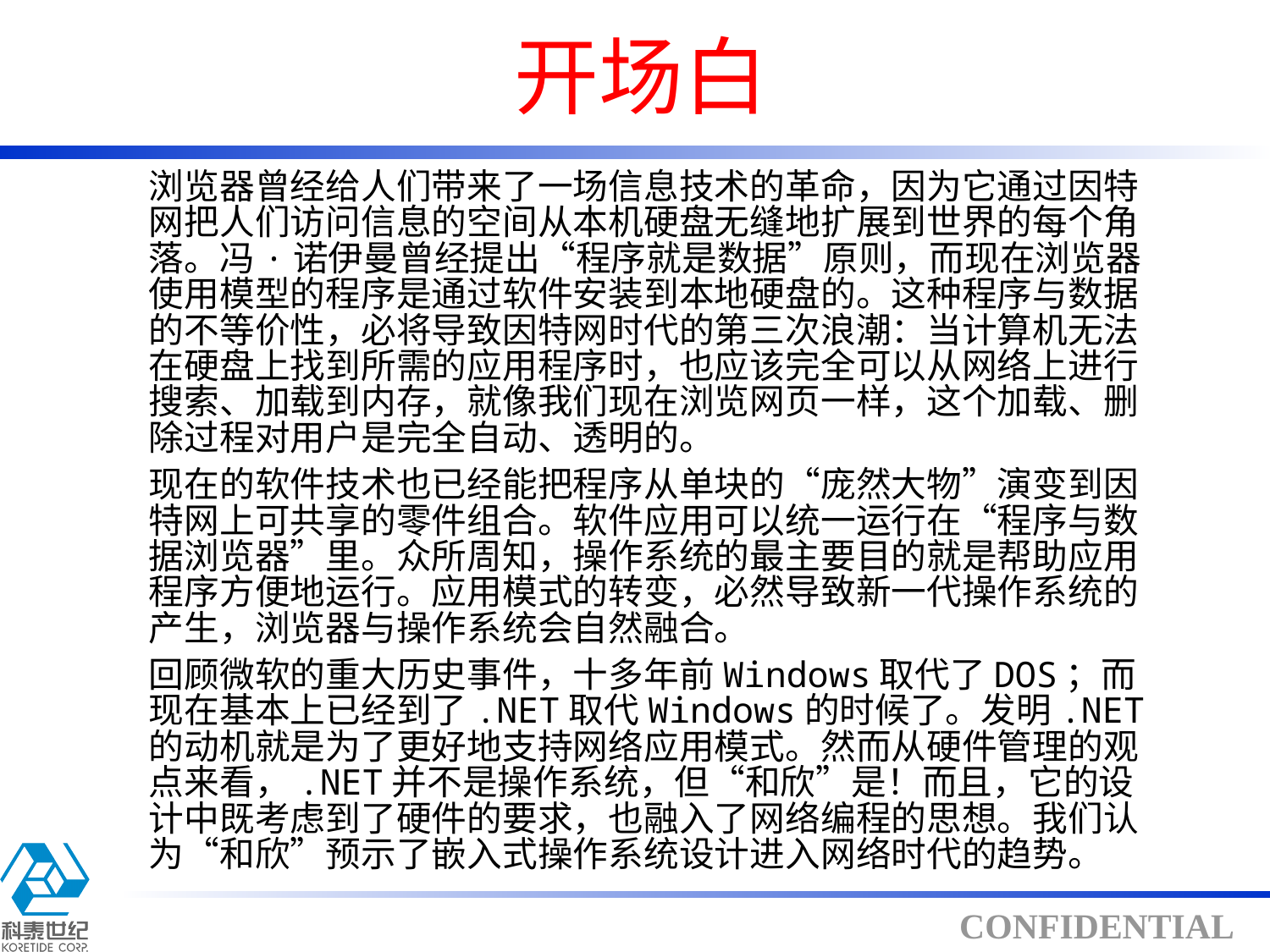

# 开场白
	浏览器曾经给人们带来了一场信息技术的革命，因为它通过因特网把人们访问信息的空间从本机硬盘无缝地扩展到世界的每个角落。冯·诺伊曼曾经提出“程序就是数据”原则，而现在浏览器使用模型的程序是通过软件安装到本地硬盘的。这种程序与数据的不等价性，必将导致因特网时代的第三次浪潮：当计算机无法在硬盘上找到所需的应用程序时，也应该完全可以从网络上进行搜索、加载到内存，就像我们现在浏览网页一样，这个加载、删除过程对用户是完全自动、透明的。
	现在的软件技术也已经能把程序从单块的“庞然大物”演变到因特网上可共享的零件组合。软件应用可以统一运行在“程序与数据浏览器”里。众所周知，操作系统的最主要目的就是帮助应用程序方便地运行。应用模式的转变，必然导致新一代操作系统的产生，浏览器与操作系统会自然融合。
	回顾微软的重大历史事件，十多年前Windows取代了DOS；而现在基本上已经到了.NET取代Windows的时候了。发明.NET的动机就是为了更好地支持网络应用模式。然而从硬件管理的观点来看，.NET并不是操作系统，但“和欣”是！而且，它的设计中既考虑到了硬件的要求，也融入了网络编程的思想。我们认为“和欣”预示了嵌入式操作系统设计进入网络时代的趋势。